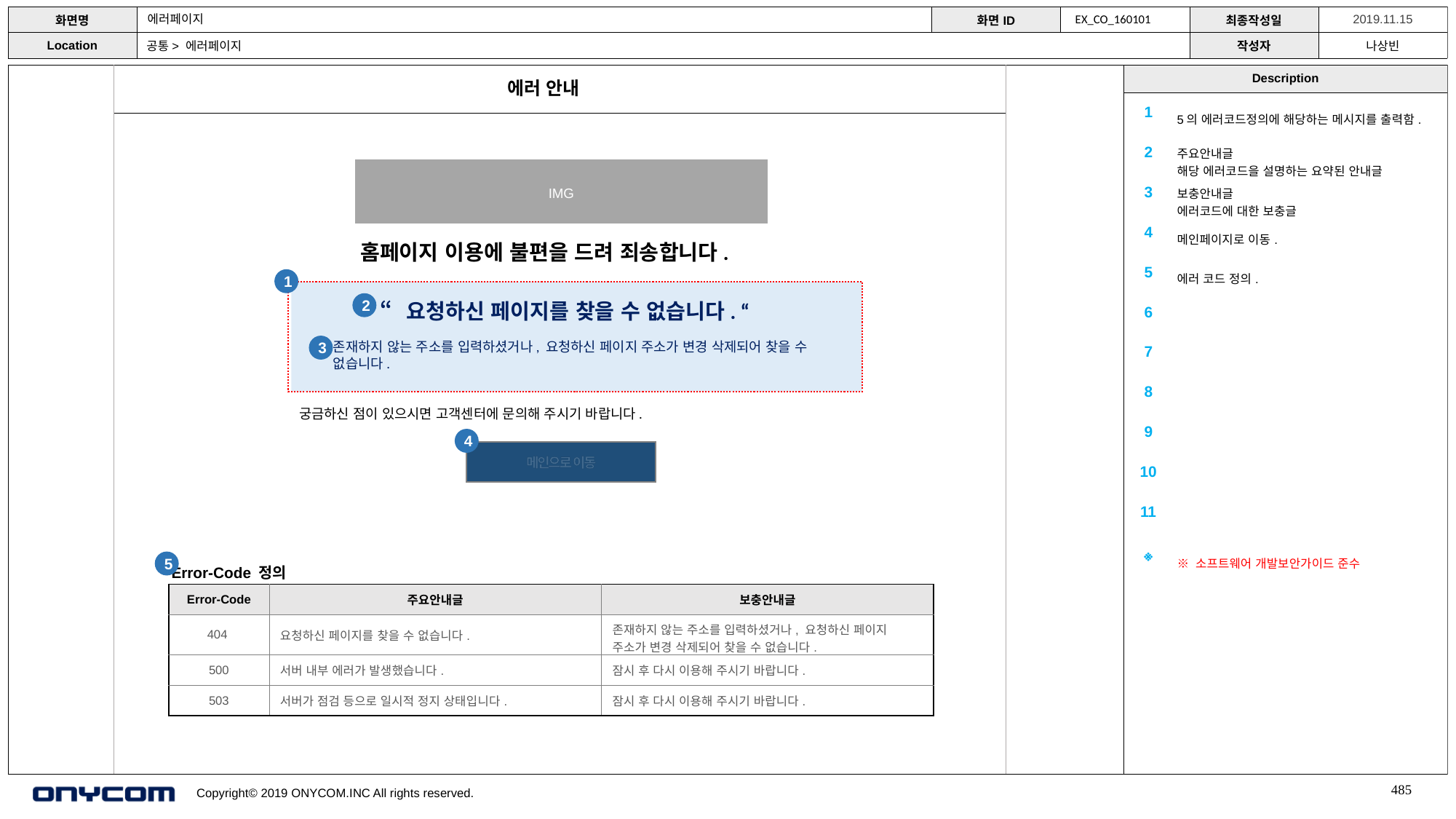

에러페이지
EX_CO_160101
공통> 에러페이지
에러 안내
| 1 | 5의 에러코드정의에 해당하는 메시지를 출력함. |
| --- | --- |
| 2 | 주요안내글 해당 에러코드을 설명하는 요약된 안내글 |
| 3 | 보충안내글 에러코드에 대한 보충글 |
| 4 | 메인페이지로 이동. |
| 5 | 에러 코드 정의. |
| 6 |  |
| 7 |  |
| 8 |  |
| 9 |  |
| 10 |  |
| 11 |  |
| ※ | ※ 소프트웨어 개발보안가이드 준수 |
IMG
홈페이지 이용에 불편을 드려 죄송합니다.
1

“요청하신 페이지를 찾을 수 없습니다. “
2
존재하지 않는 주소를 입력하셨거나, 요청하신 페이지 주소가 변경 삭제되어 찾을 수 없습니다.

3

궁금하신 점이 있으시면 고객센터에 문의해 주시기 바랍니다.
4
메인으로 이동
5
Error-Code 정의
| Error-Code | 주요안내글 | 보충안내글 |
| --- | --- | --- |
| 404 | 요청하신 페이지를 찾을 수 없습니다. | 존재하지 않는 주소를 입력하셨거나, 요청하신 페이지 주소가 변경 삭제되어 찾을 수 없습니다. |
| 500 | 서버 내부 에러가 발생했습니다. | 잠시 후 다시 이용해 주시기 바랍니다. |
| 503 | 서버가 점검 등으로 일시적 정지 상태입니다. | 잠시 후 다시 이용해 주시기 바랍니다. |
485